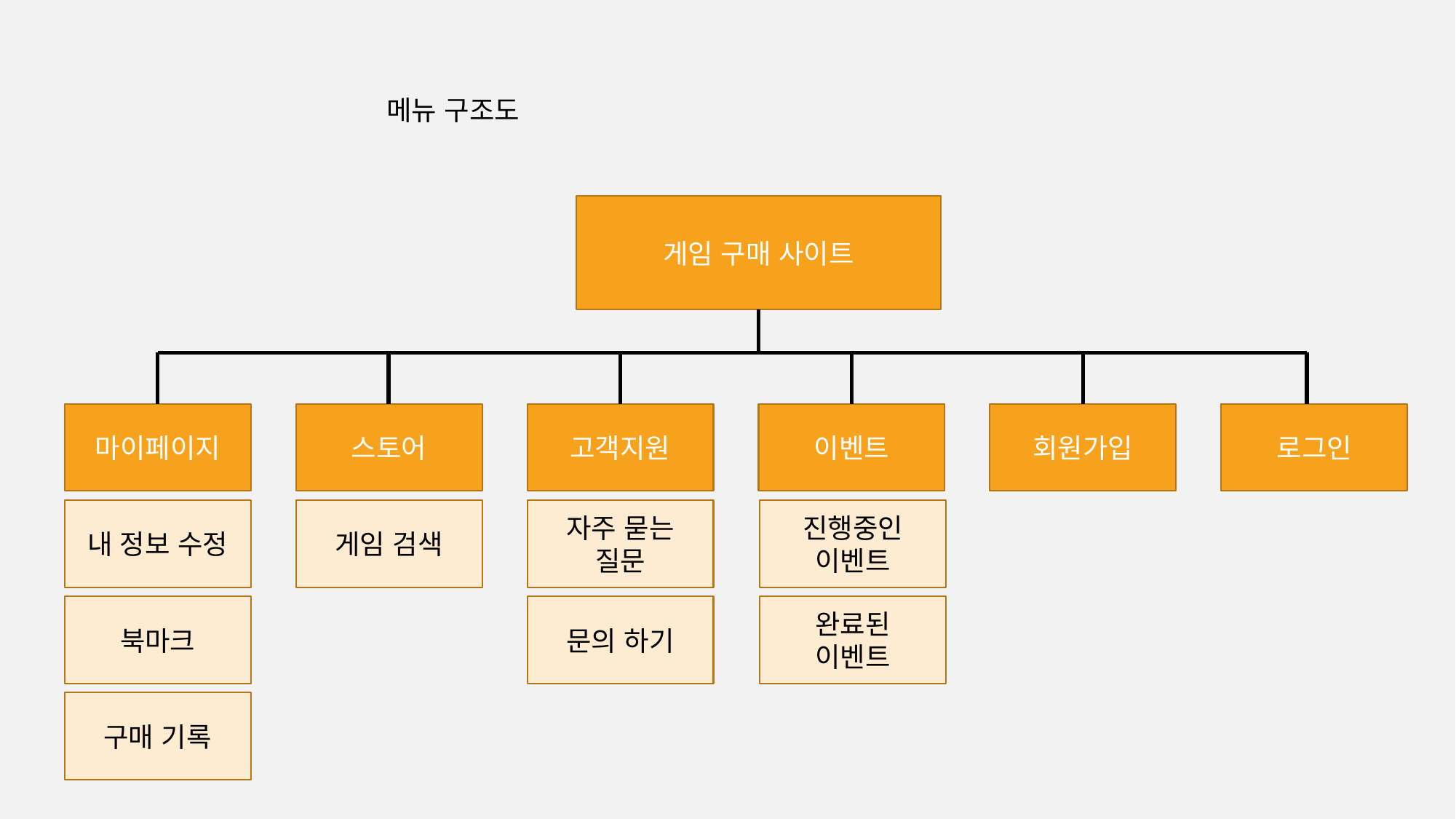

메뉴 구조도
게임 구매 사이트
마이페이지
스토어
고객지원
이벤트
회원가입
로그인
내 정보 수정
게임 검색
자주 묻는
질문
진행중인
이벤트
북마크
문의 하기
완료된
이벤트
구매 기록